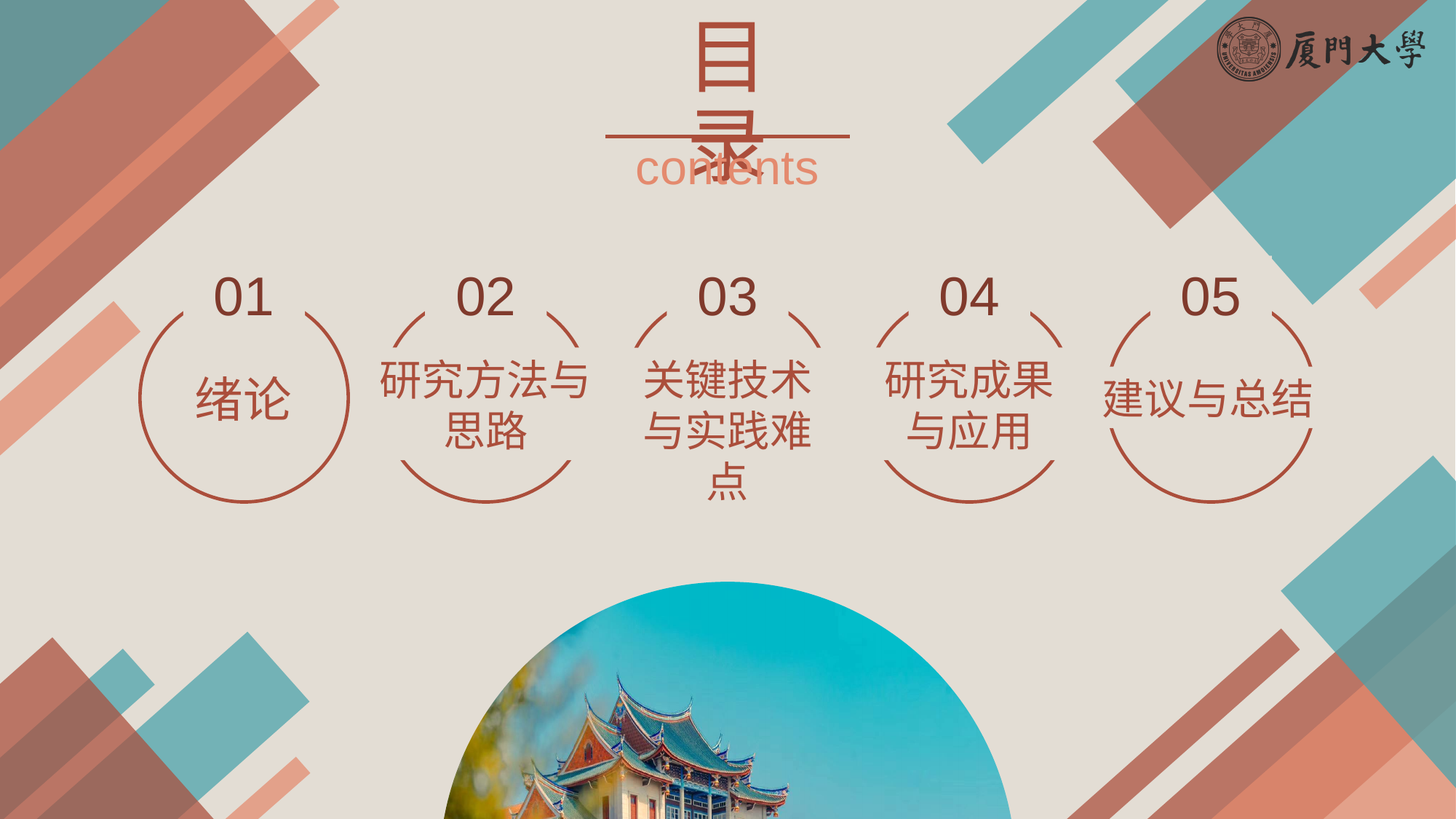

# 目录
contents
01

绪论
02

研究方法与思路
03

关键技术与实践难点
04

研究成果与应用
05

建议与总结